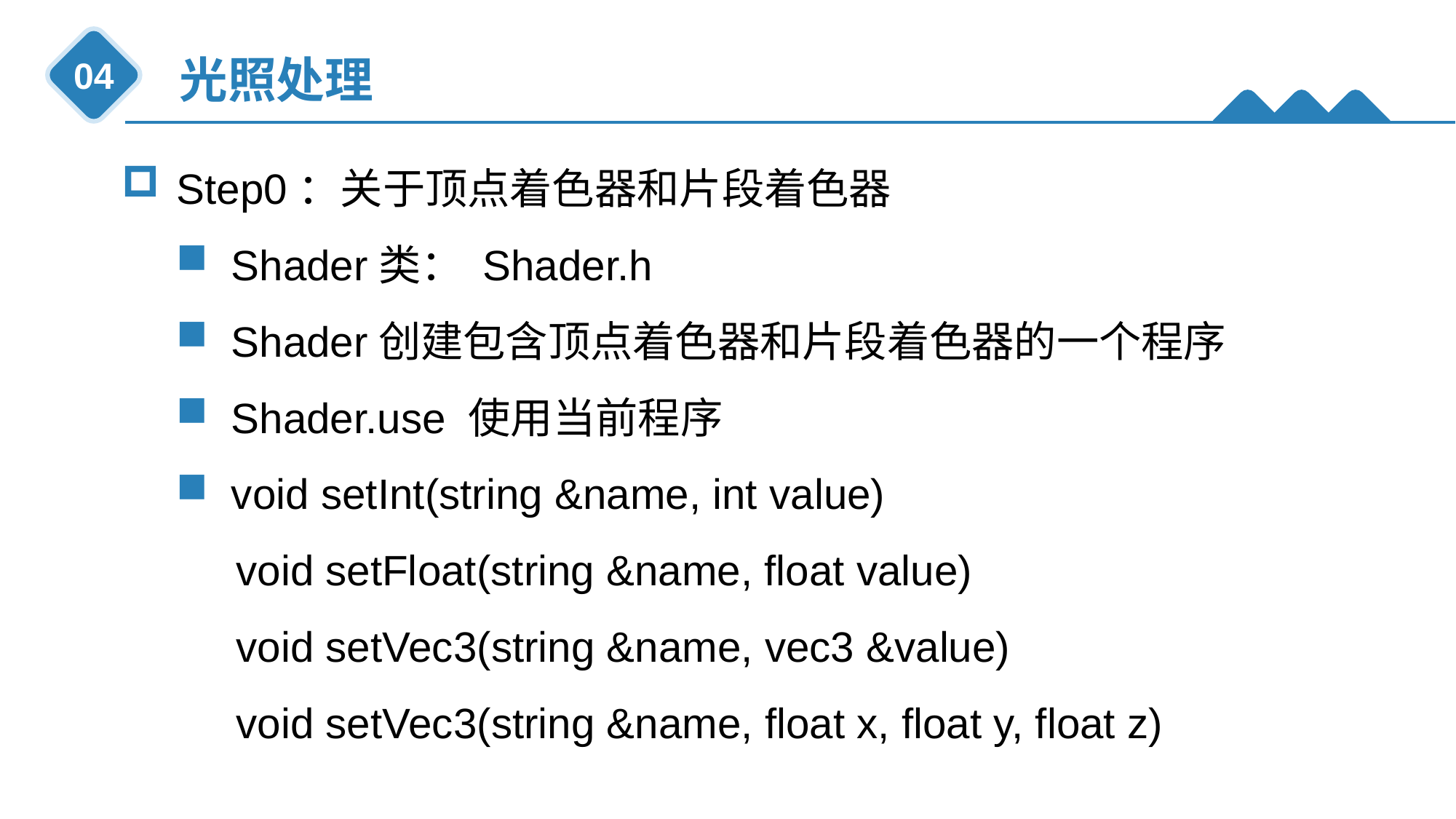

光照处理
04

Step0：关于顶点着色器和片段着色器
Shader类： Shader.h
Shader创建包含顶点着色器和片段着色器的一个程序
Shader.use 使用当前程序
void setInt(string &name, int value)
     void setFloat(string &name, float value)
     void setVec3(string &name, vec3 &value)
     void setVec3(string &name, float x, float y, float z)